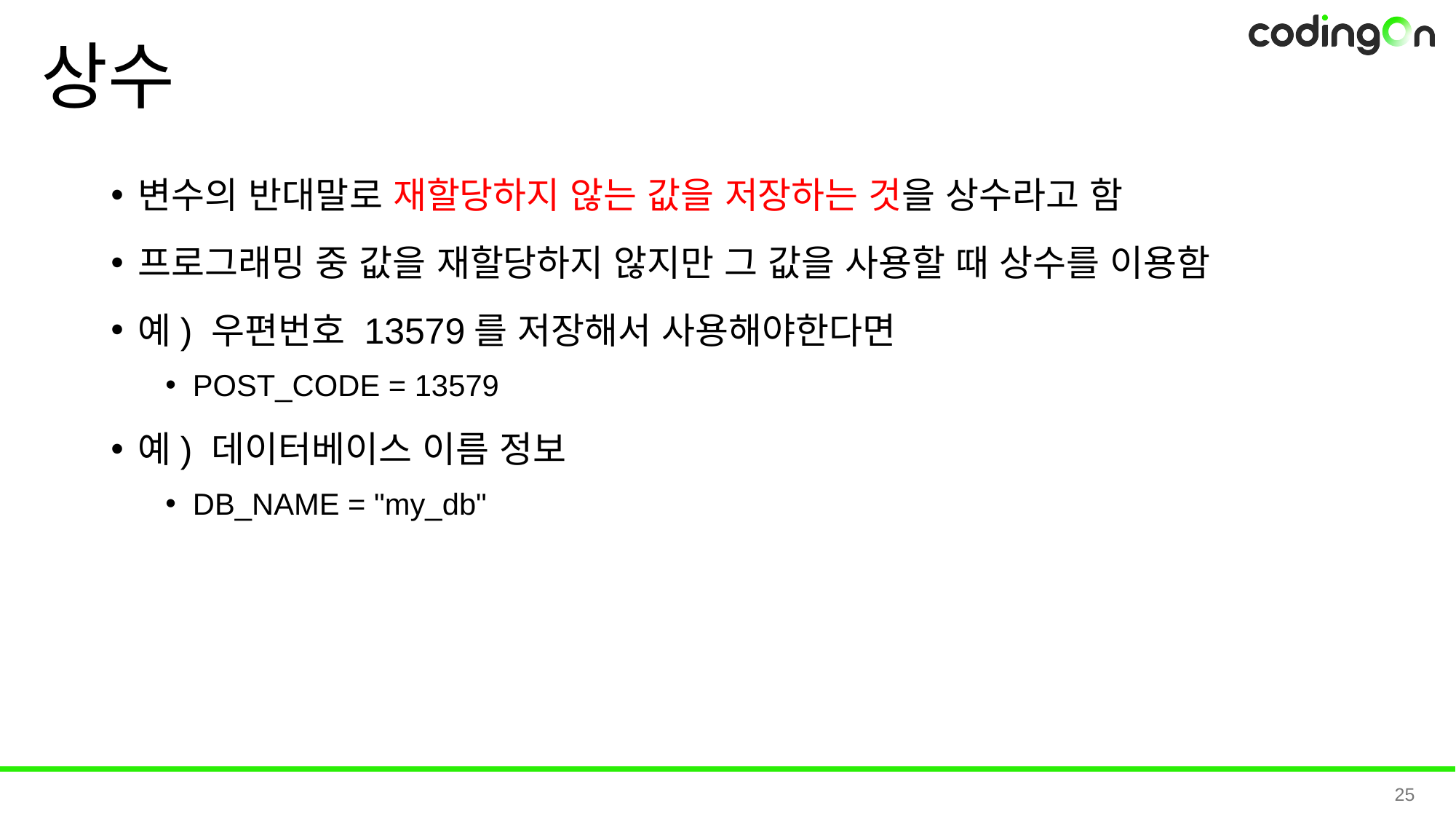

# 상수
변수의 반대말로 재할당하지 않는 값을 저장하는 것을 상수라고 함
프로그래밍 중 값을 재할당하지 않지만 그 값을 사용할 때 상수를 이용함
예) 우편번호 13579를 저장해서 사용해야한다면
POST_CODE = 13579
예) 데이터베이스 이름 정보
DB_NAME = "my_db"
25